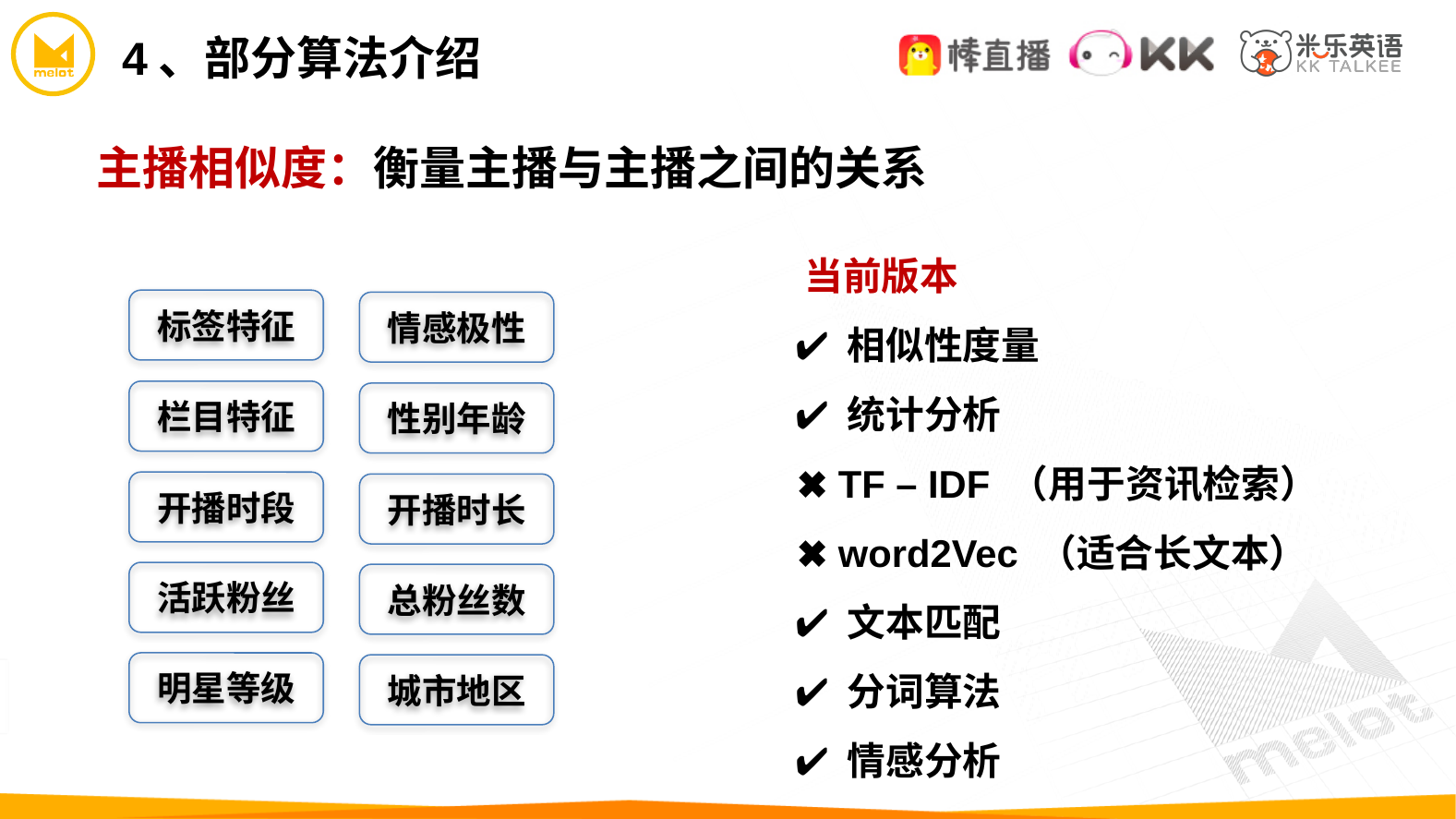

4、部分算法介绍
主播相似度：衡量主播与主播之间的关系
 当前版本
 ✔ 相似性度量
 ✔ 统计分析
 ✖ TF – IDF （用于资讯检索）
 ✖ word2Vec （适合长文本）
 ✔ 文本匹配
 ✔ 分词算法
 ✔ 情感分析
标签特征
情感极性
栏目特征
性别年龄
开播时段
开播时长
活跃粉丝
总粉丝数
明星等级
城市地区